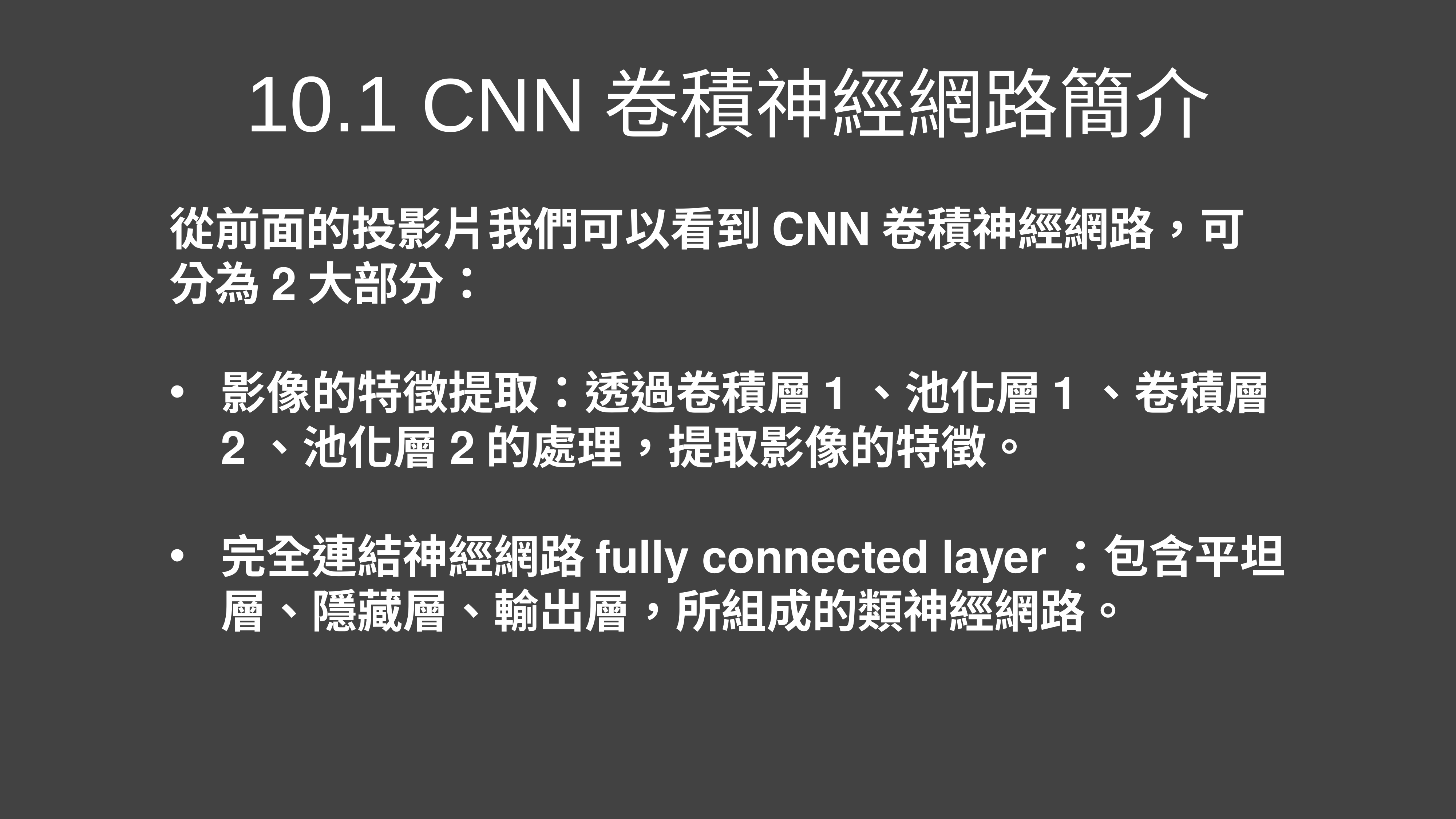

# 10.1 CNN卷積神經網路簡介
從前面的投影片我們可以看到CNN卷積神經網路，可分為2大部分：

影像的特徵提取：透過卷積層1、池化層1、卷積層2、池化層2的處理，提取影像的特徵。

完全連結神經網路fully connected layer：包含平坦層、隱藏層、輸出層，所組成的類神經網路。